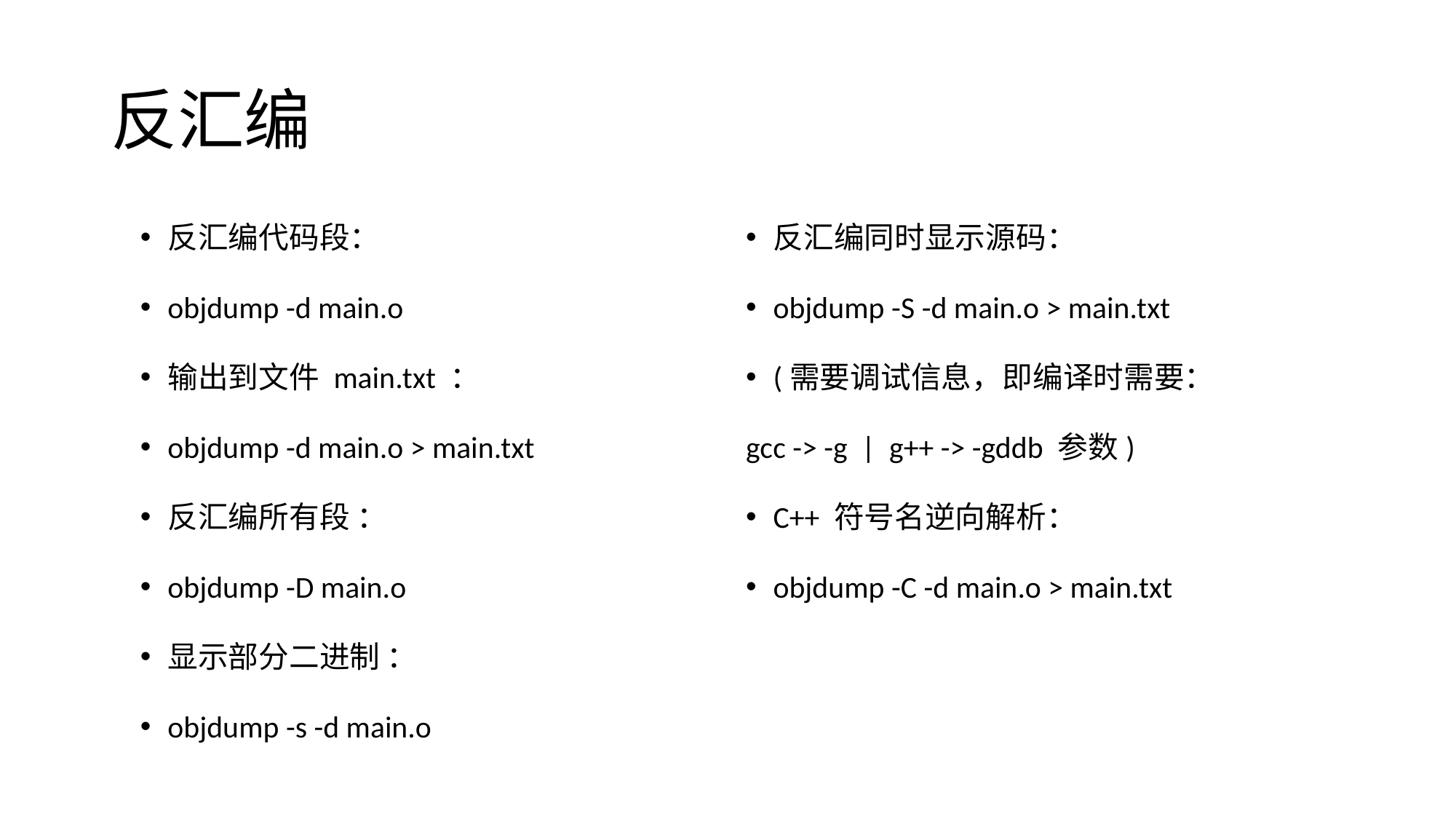

# 反汇编
反汇编代码段：
objdump -d main.o
输出到文件 main.txt ：
objdump -d main.o > main.txt
反汇编所有段 ：
objdump -D main.o
显示部分二进制 ：
objdump -s -d main.o
反汇编同时显示源码：
objdump -S -d main.o > main.txt
(需要调试信息，即编译时需要：
gcc -> -g  |  g++ -> -gddb 参数)
C++ 符号名逆向解析：
objdump -C -d main.o > main.txt